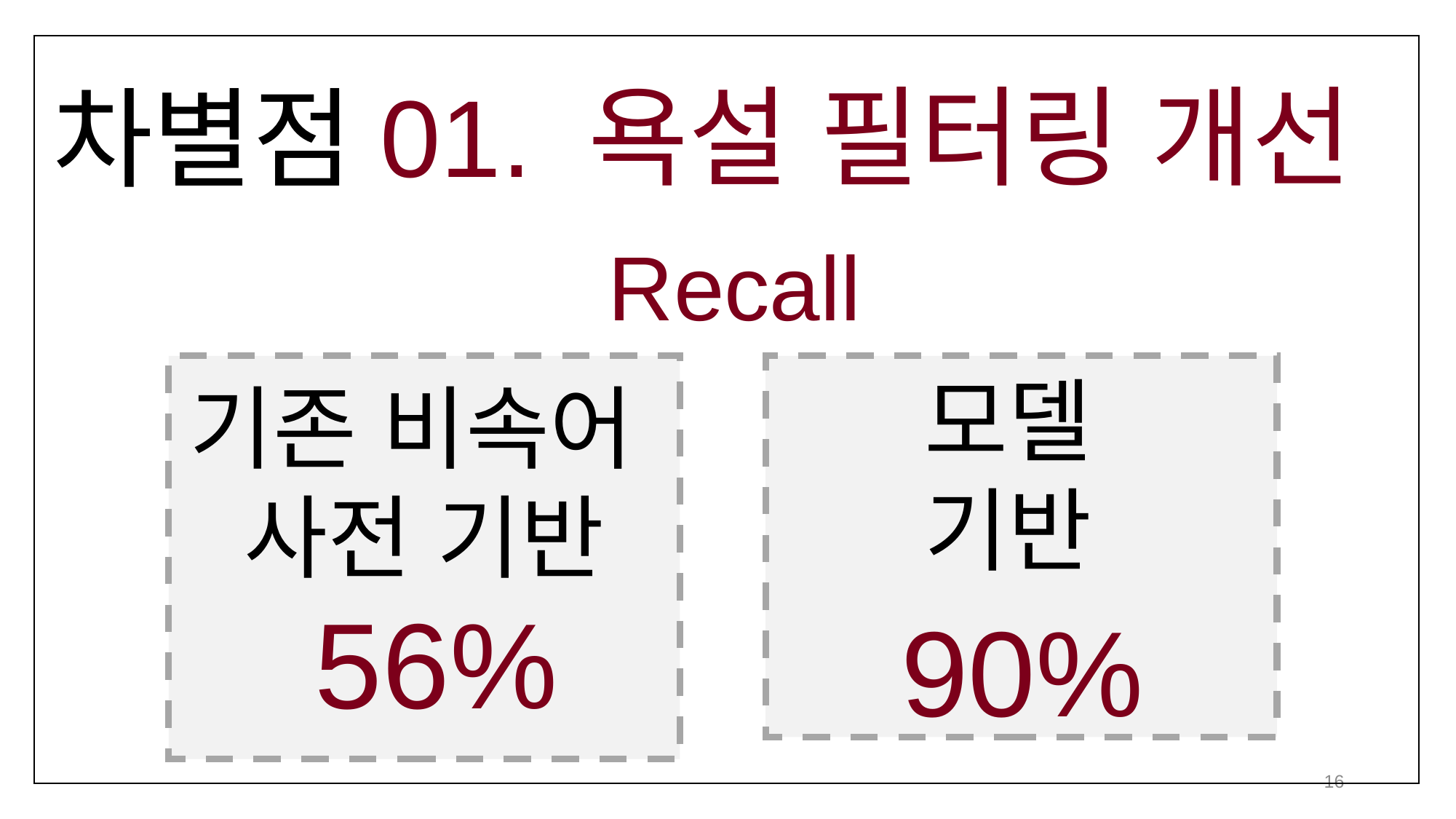

01. 욕설 필터링 개선
차별점
Recall

모델
기반

기존 비속어
사전 기반
56%
90%
16